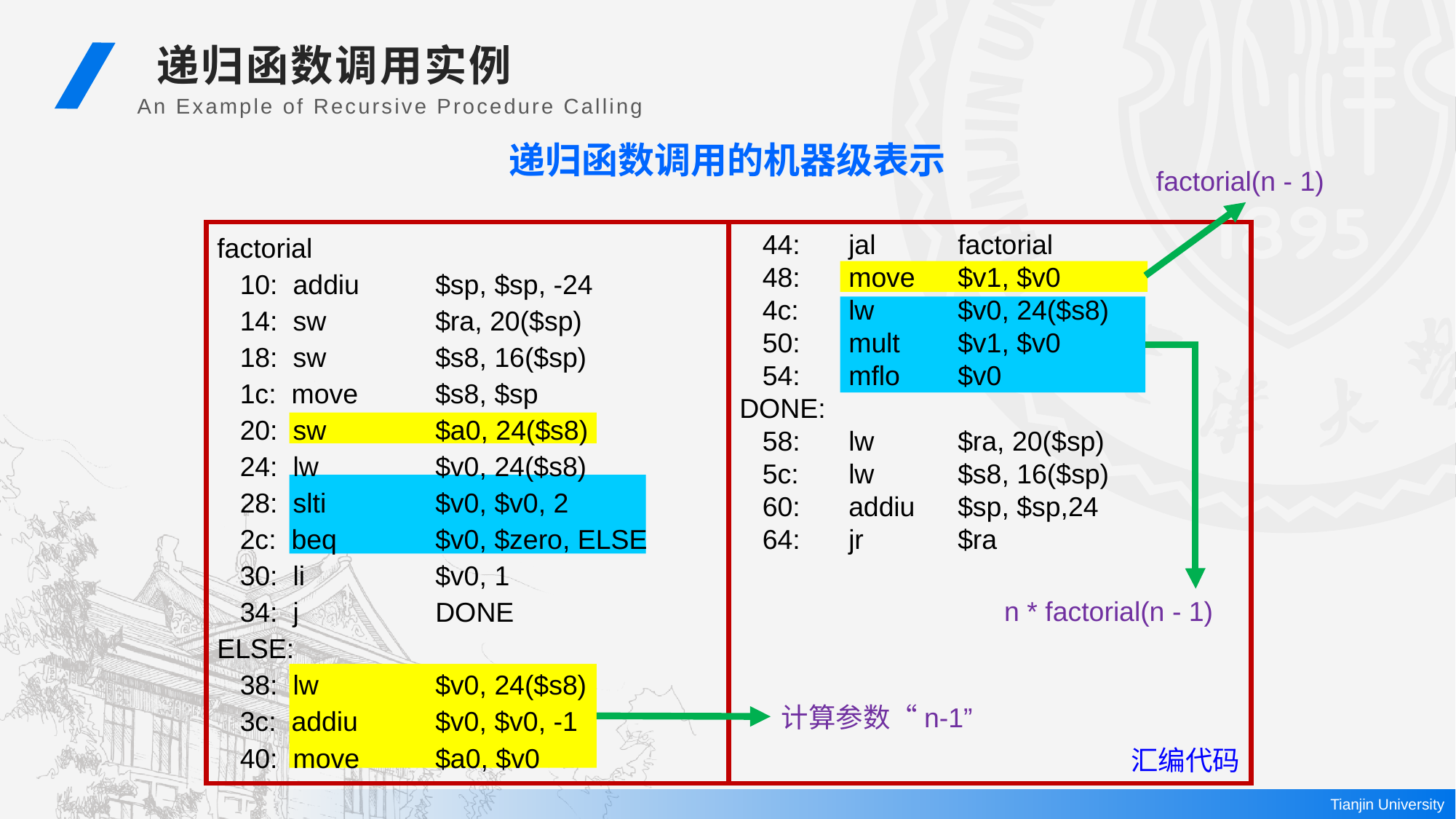

递归函数调用实例
An Example of Recursive Procedure Calling
递归函数调用的机器级表示
factorial(n - 1)
factorial
   10:  addiu	$sp, $sp, -24
   14:  sw	$ra, 20($sp)
   18:  sw	$s8, 16($sp)
   1c:  move	$s8, $sp
   20:  sw	$a0, 24($s8)
   24:  lw		$v0, 24($s8)
   28:  slti	$v0, $v0, 2
   2c:  beq	$v0, $zero, ELSE
   30:  li		$v0, 1
   34:  j		DONE
ELSE:
   38:  lw		$v0, 24($s8)
   3c:  addiu	$v0, $v0, -1
   40:  move	$a0, $v0

   44:	jal	factorial
   48:	move	$v1, $v0
   4c:	lw	$v0, 24($s8)
   50:	mult	$v1, $v0
   54:	mflo	$v0
DONE:
   58:	lw	$ra, 20($sp)
   5c:	lw	$s8, 16($sp)
   60:	addiu	$sp, $sp,24
   64:	jr	$ra

n * factorial(n - 1)

计算参数“n-1”
汇编代码